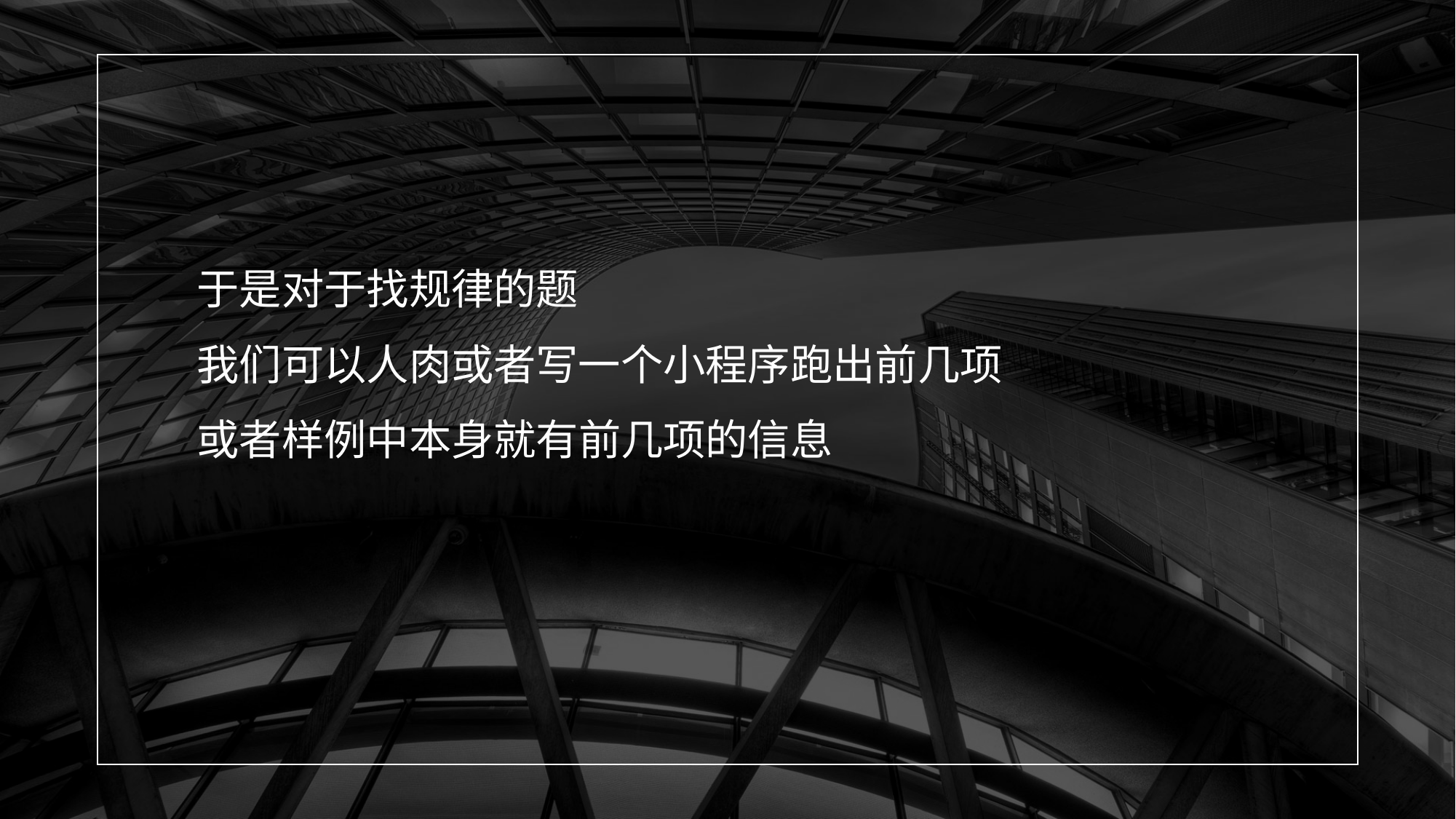

于是对于找规律的题
我们可以人肉或者写一个小程序跑出前几项
或者样例中本身就有前几项的信息